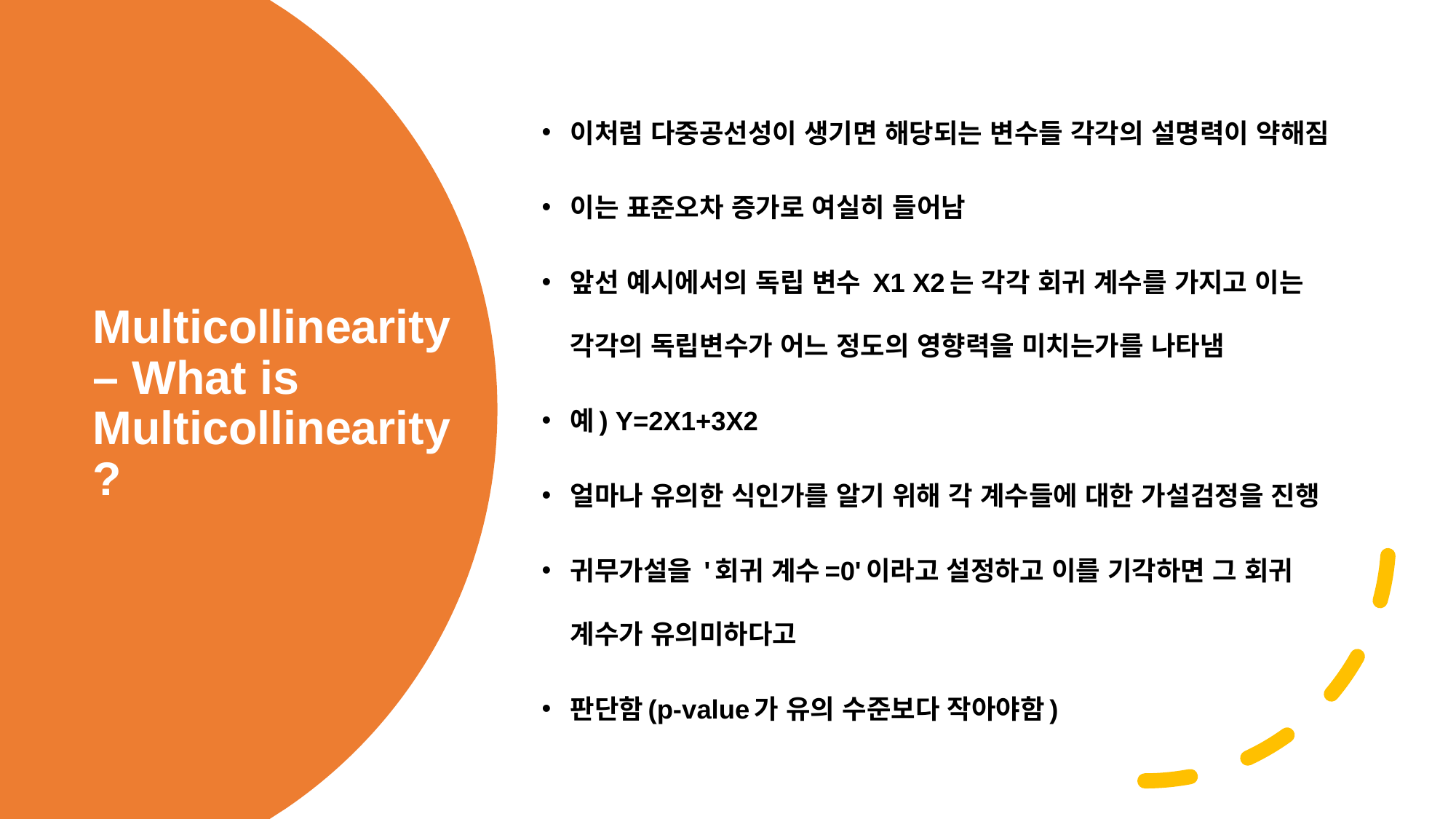

이처럼 다중공선성이 생기면 해당되는 변수들 각각의 설명력이 약해짐
이는 표준오차 증가로 여실히 들어남
앞선 예시에서의 독립 변수 X1 X2는 각각 회귀 계수를 가지고 이는 각각의 독립변수가 어느 정도의 영향력을 미치는가를 나타냄
예) Y=2X1+3X2
얼마나 유의한 식인가를 알기 위해 각 계수들에 대한 가설검정을 진행
귀무가설을 '회귀 계수=0'이라고 설정하고 이를 기각하면 그 회귀 계수가 유의미하다고
판단함(p-value가 유의 수준보다 작아야함)
# Multicollinearity – What is Multicollinearity?